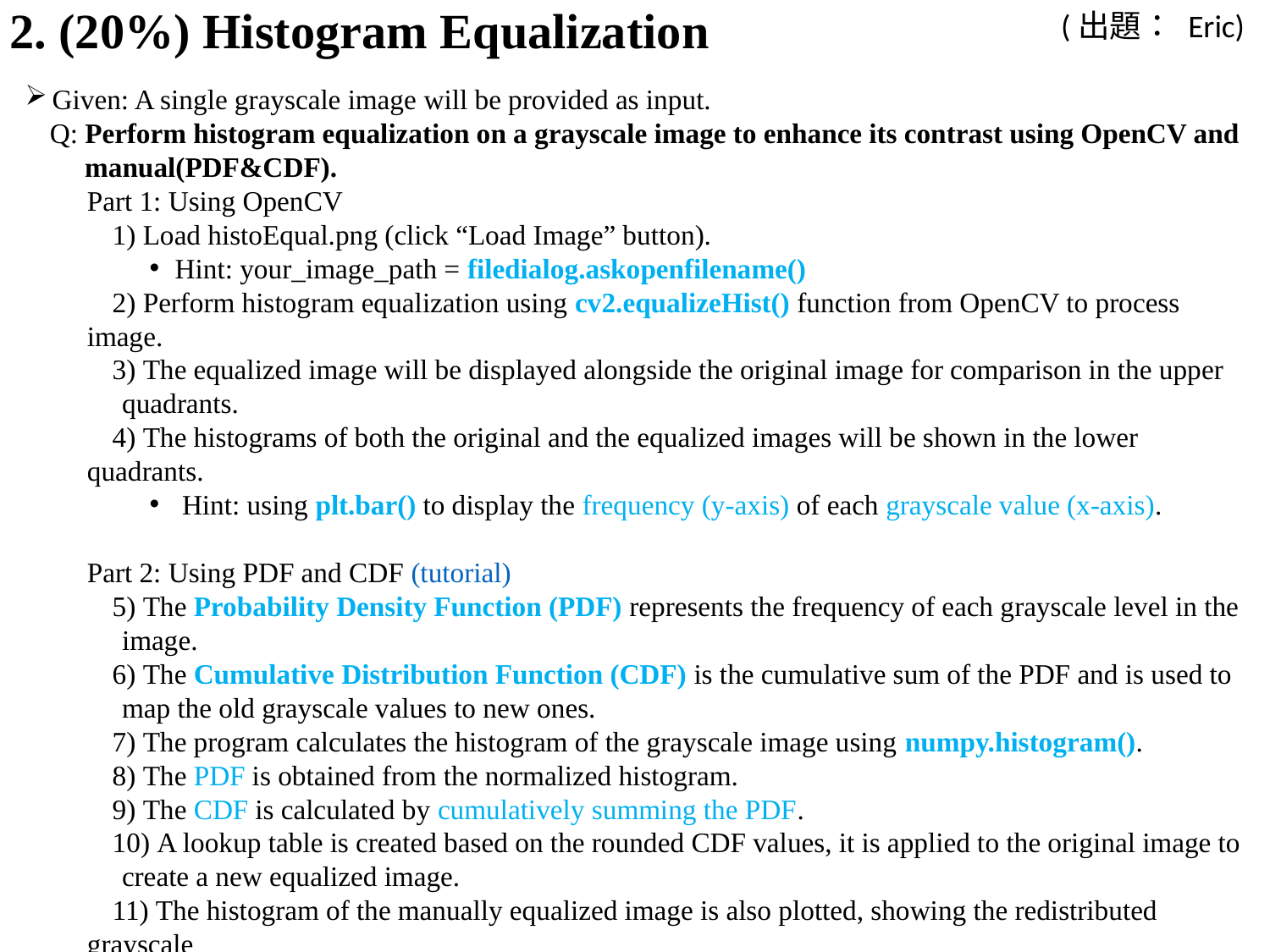

(出題： Eric)
# 2. (20%) Histogram Equalization
Given: A single grayscale image will be provided as input.
Q: Perform histogram equalization on a grayscale image to enhance its contrast using OpenCV and
     manual(PDF&CDF).
Part 1: Using OpenCV
 Load histoEqual.png (click “Load Image” button).
Hint: your_image_path = filedialog.askopenfilename()
 Perform histogram equalization using cv2.equalizeHist() function from OpenCV to process image.
 The equalized image will be displayed alongside the original image for comparison in the upper
     quadrants.
 The histograms of both the original and the equalized images will be shown in the lower quadrants.
 Hint: using plt.bar() to display the frequency (y-axis) of each grayscale value (x-axis).

Part 2: Using PDF and CDF (tutorial)
 The Probability Density Function (PDF) represents the frequency of each grayscale level in the
     image.
 The Cumulative Distribution Function (CDF) is the cumulative sum of the PDF and is used to
     map the old grayscale values to new ones.
 The program calculates the histogram of the grayscale image using numpy.histogram().
 The PDF is obtained from the normalized histogram.
 The CDF is calculated by cumulatively summing the PDF.
 A lookup table is created based on the rounded CDF values, it is applied to the original image to
     create a new equalized image.
 The histogram of the manually equalized image is also plotted, showing the redistributed grayscale
     frequencies.
 Click “2. Histogram Equalization” button to show result.